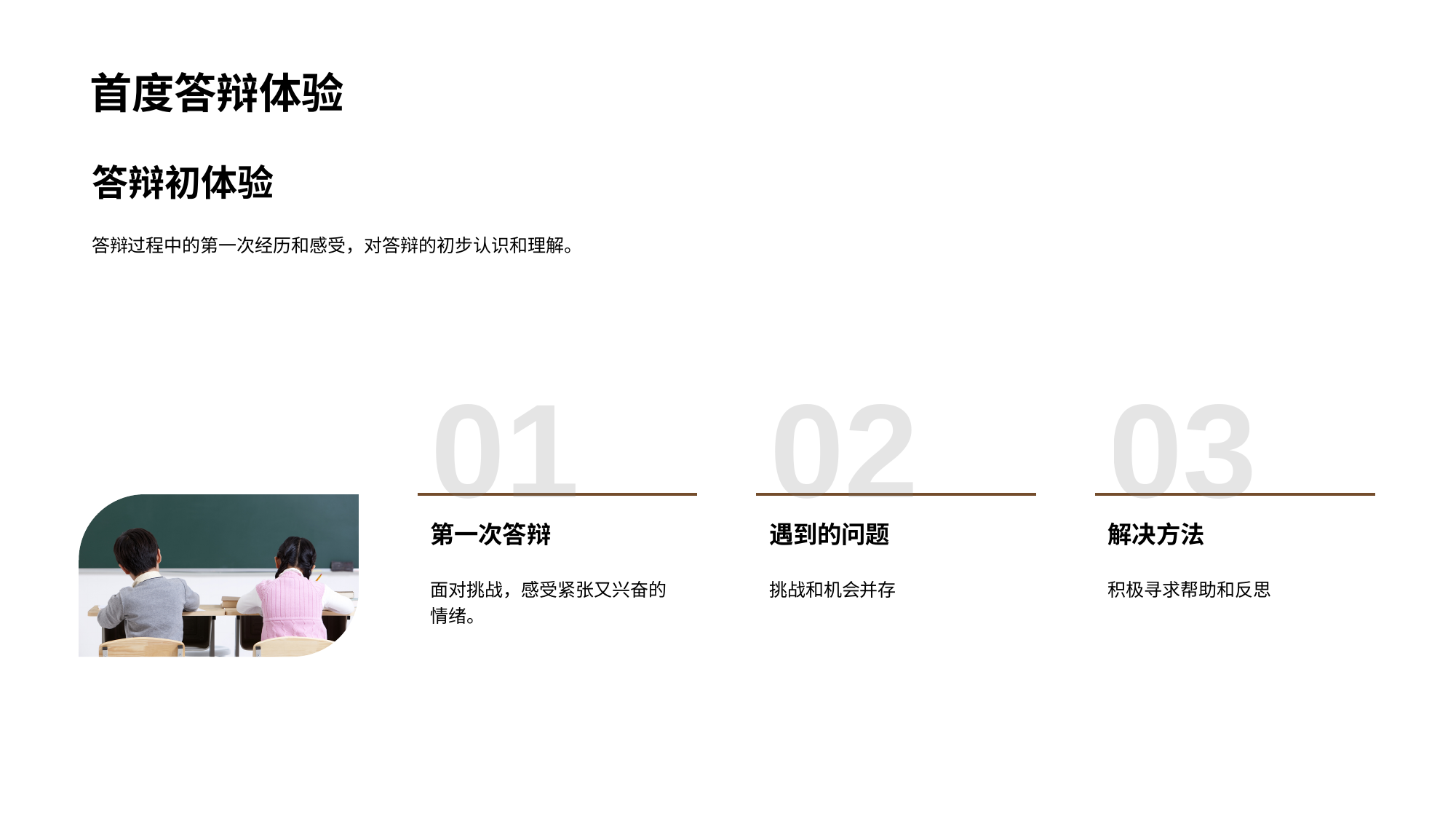

# 首度答辩体验
答辩初体验
答辩过程中的第一次经历和感受，对答辩的初步认识和理解。
01
第一次答辩
面对挑战，感受紧张又兴奋的情绪。
02
遇到的问题
挑战和机会并存
03
解决方法
积极寻求帮助和反思